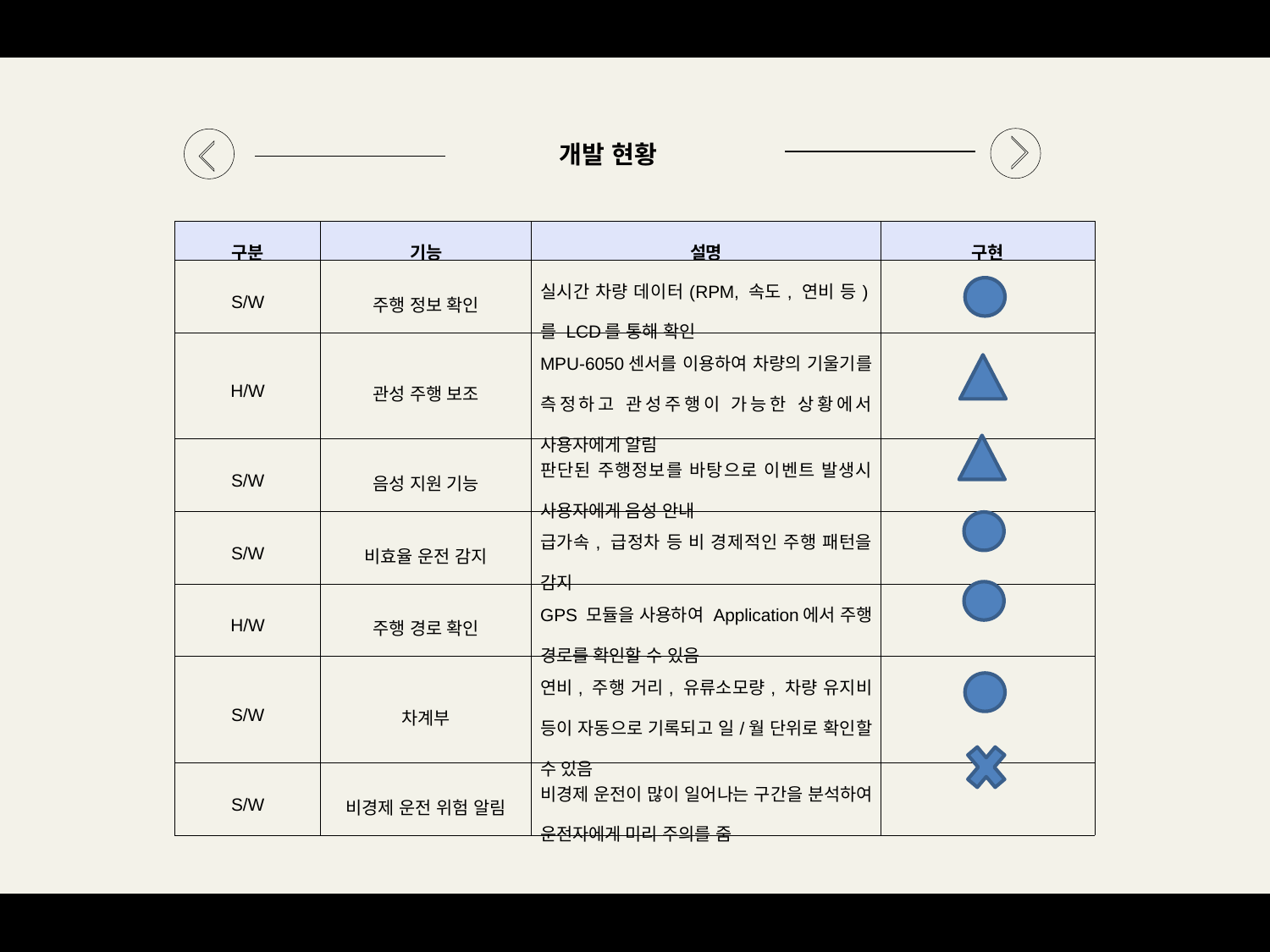

개발 현황

| 구분 | 기능 | 설명 | 구현 |
| --- | --- | --- | --- |
| S/W | 주행 정보 확인 | 실시간 차량 데이터(RPM, 속도, 연비 등)를 LCD를 통해 확인 |  |
| H/W | 관성 주행 보조 | MPU-6050센서를 이용하여 차량의 기울기를 측정하고 관성주행이 가능한 상황에서 사용자에게 알림 |  |
| S/W | 음성 지원 기능 | 판단된 주행정보를 바탕으로 이벤트 발생시 사용자에게 음성 안내 |  |
| S/W | 비효율 운전 감지 | 급가속, 급정차 등 비 경제적인 주행 패턴을 감지 |  |
| H/W | 주행 경로 확인 | GPS 모듈을 사용하여 Application에서 주행 경로를 확인할 수 있음 |  |
| S/W | 차계부 | 연비, 주행 거리, 유류소모량, 차량 유지비 등이 자동으로 기록되고 일/월 단위로 확인할 수 있음 |  |
| S/W | 비경제 운전 위험 알림 | 비경제 운전이 많이 일어나는 구간을 분석하여 운전자에게 미리 주의를 줌 |  |